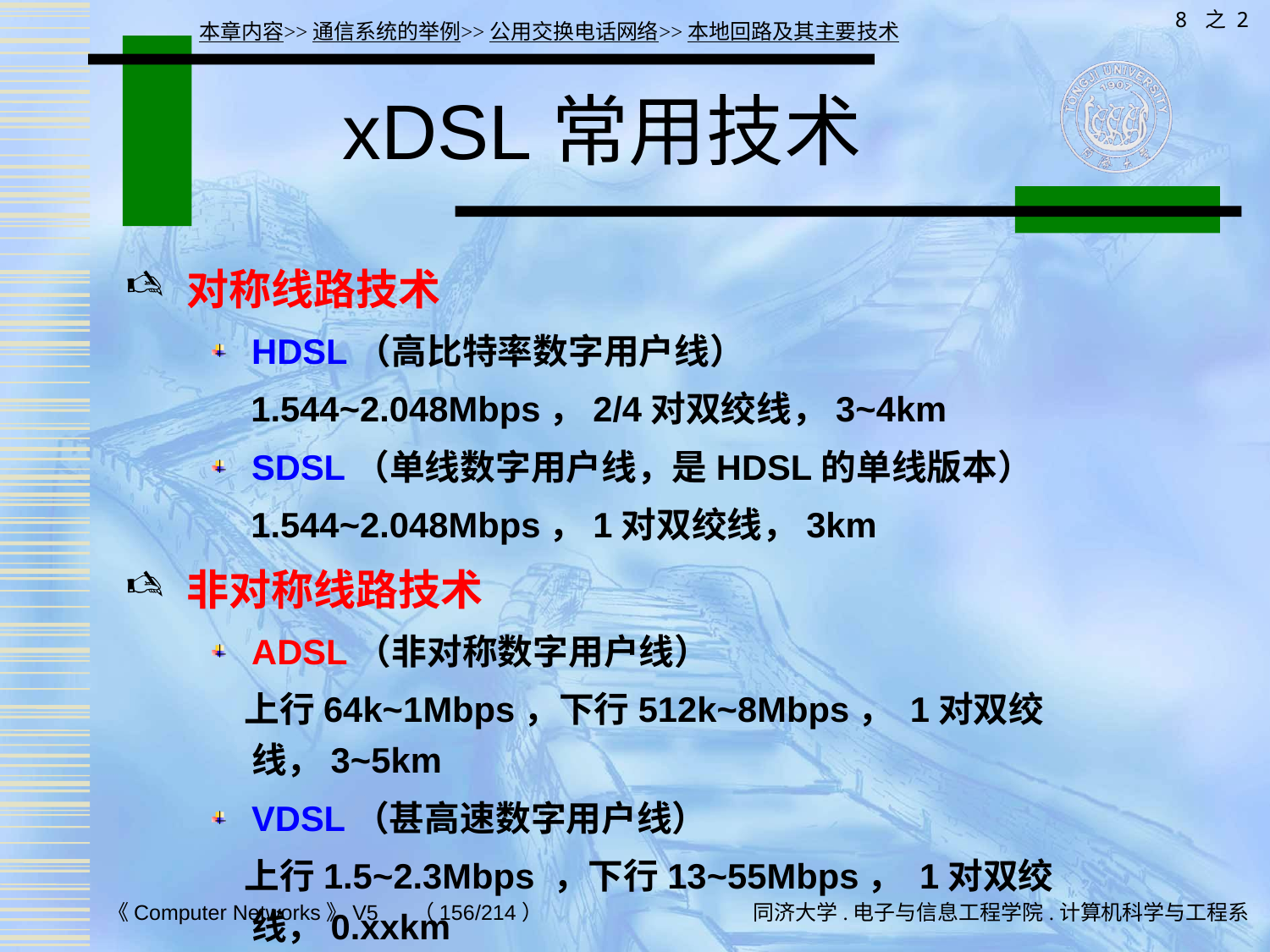

8 之 2
本章内容>>通信系统的举例>>公用交换电话网络>>本地回路及其主要技术
# xDSL常用技术
对称线路技术
HDSL（高比特率数字用户线）
    1.544~2.048Mbps，2/4对双绞线，3~4km
SDSL（单线数字用户线，是HDSL的单线版本）
    1.544~2.048Mbps，1对双绞线，3km
非对称线路技术
ADSL（非对称数字用户线）
   上行64k~1Mbps，下行512k~8Mbps， 1对双绞线，3~5km
VDSL（甚高速数字用户线）
   上行1.5~2.3Mbps ，下行13~55Mbps， 1对双绞线，0.xxkm